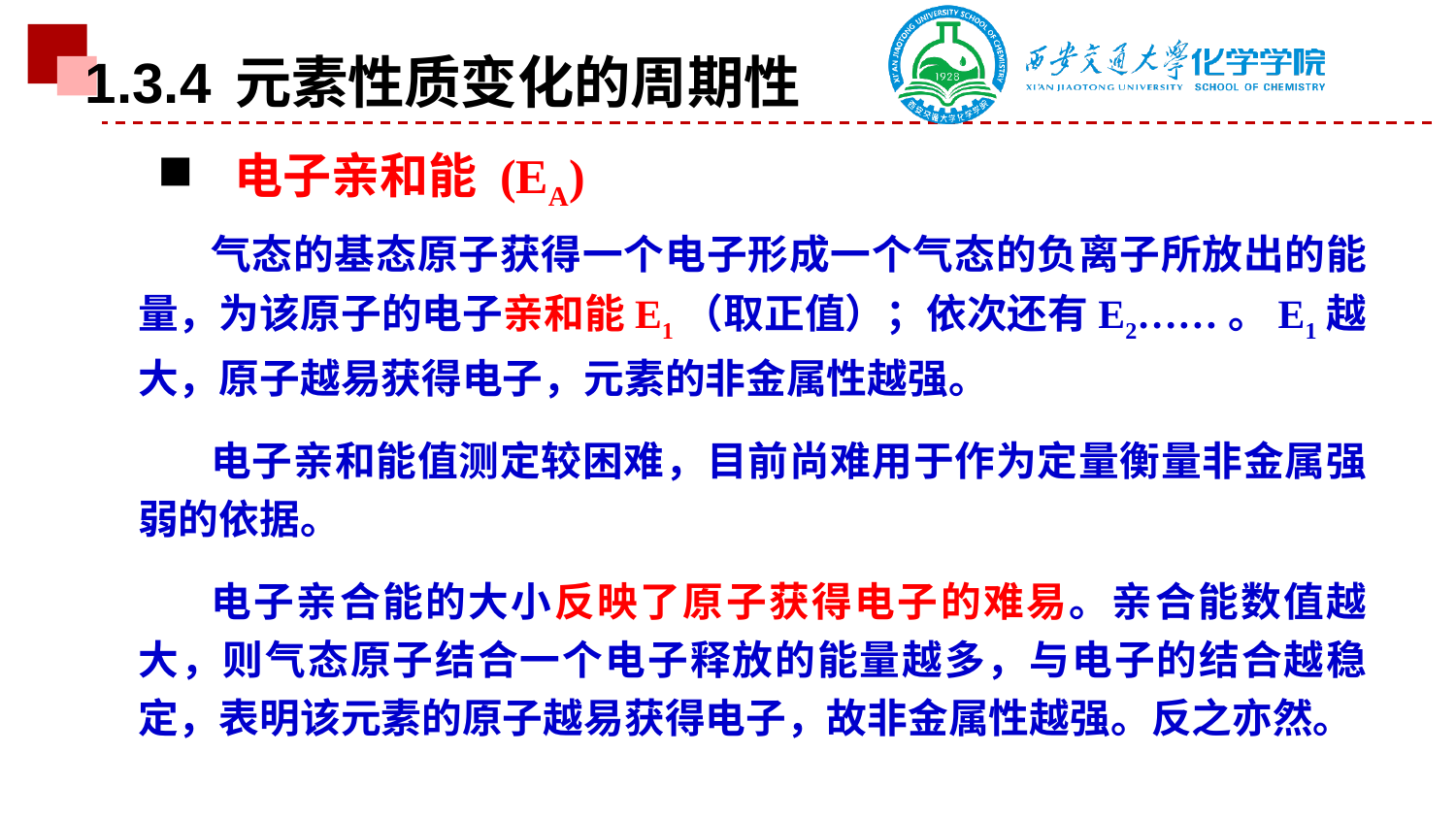

1.3.4 元素性质变化的周期性
 电子亲和能 (EA)
气态的基态原子获得一个电子形成一个气态的负离子所放出的能量，为该原子的电子亲和能E1（取正值）；依次还有E2……。E1越大，原子越易获得电子，元素的非金属性越强。
电子亲和能值测定较困难，目前尚难用于作为定量衡量非金属强弱的依据。
电子亲合能的大小反映了原子获得电子的难易。亲合能数值越大，则气态原子结合一个电子释放的能量越多，与电子的结合越稳定，表明该元素的原子越易获得电子，故非金属性越强。反之亦然。